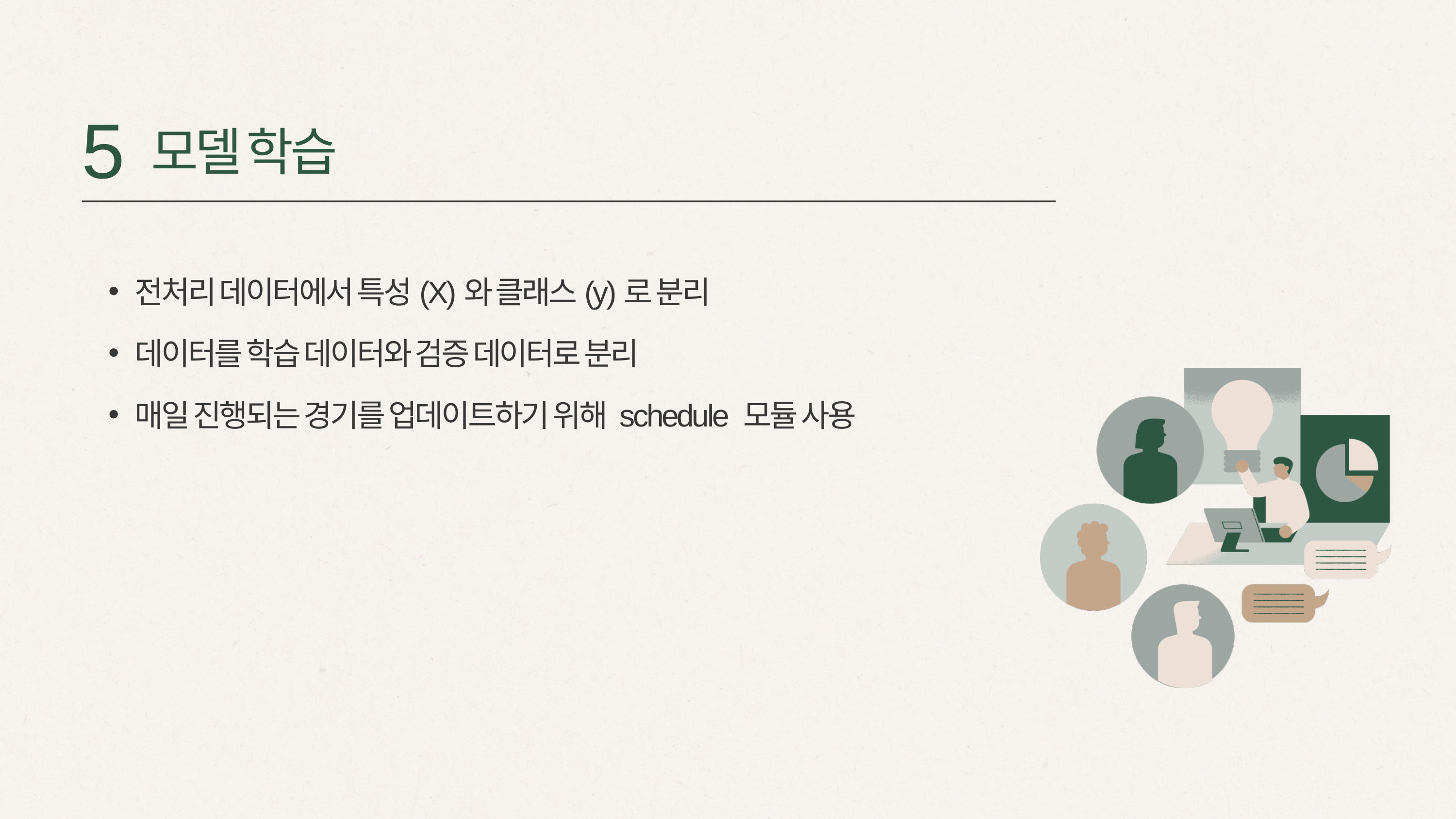

5
모델 학습

전처리 데이터에서 특성(X)와 클래스(y)로 분리
데이터를 학습 데이터와 검증 데이터로 분리
매일 진행되는 경기를 업데이트하기 위해 schedule 모듈 사용